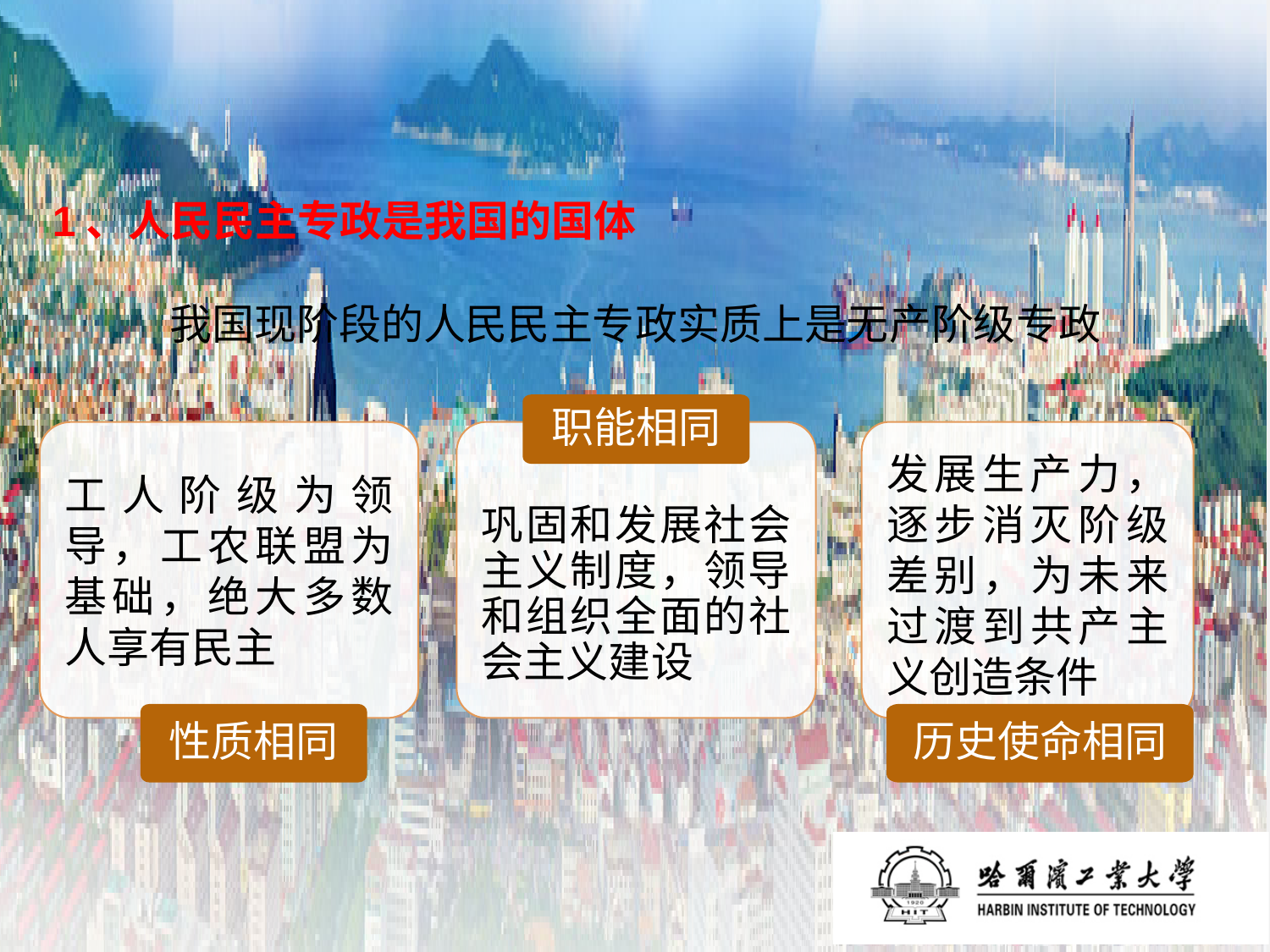

# 1、人民民主专政是我国的国体
我国现阶段的人民民主专政实质上是无产阶级专政
职能相同
工人阶级为领导，工农联盟为基础，绝大多数人享有民主

巩固和发展社会主义制度，领导和组织全面的社会主义建设
发展生产力，逐步消灭阶级差别，为未来过渡到共产主义创造条件
性质相同
历史使命相同